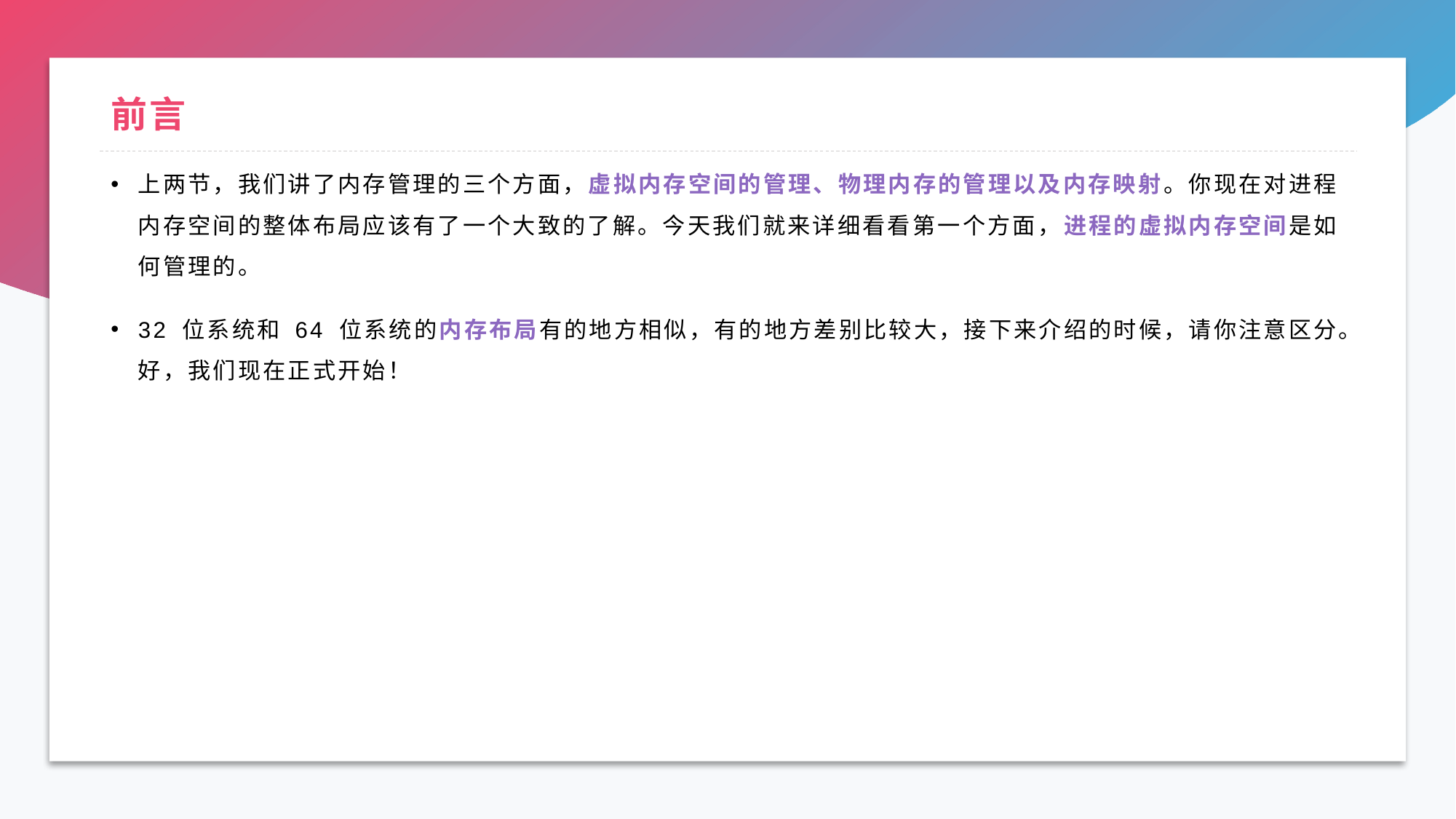

# 前言
上两节，我们讲了内存管理的三个方面，虚拟内存空间的管理、物理内存的管理以及内存映射。你现在对进程内存空间的整体布局应该有了一个大致的了解。今天我们就来详细看看第一个方面，进程的虚拟内存空间是如何管理的。
32 位系统和 64 位系统的内存布局有的地方相似，有的地方差别比较大，接下来介绍的时候，请你注意区分。好，我们现在正式开始！